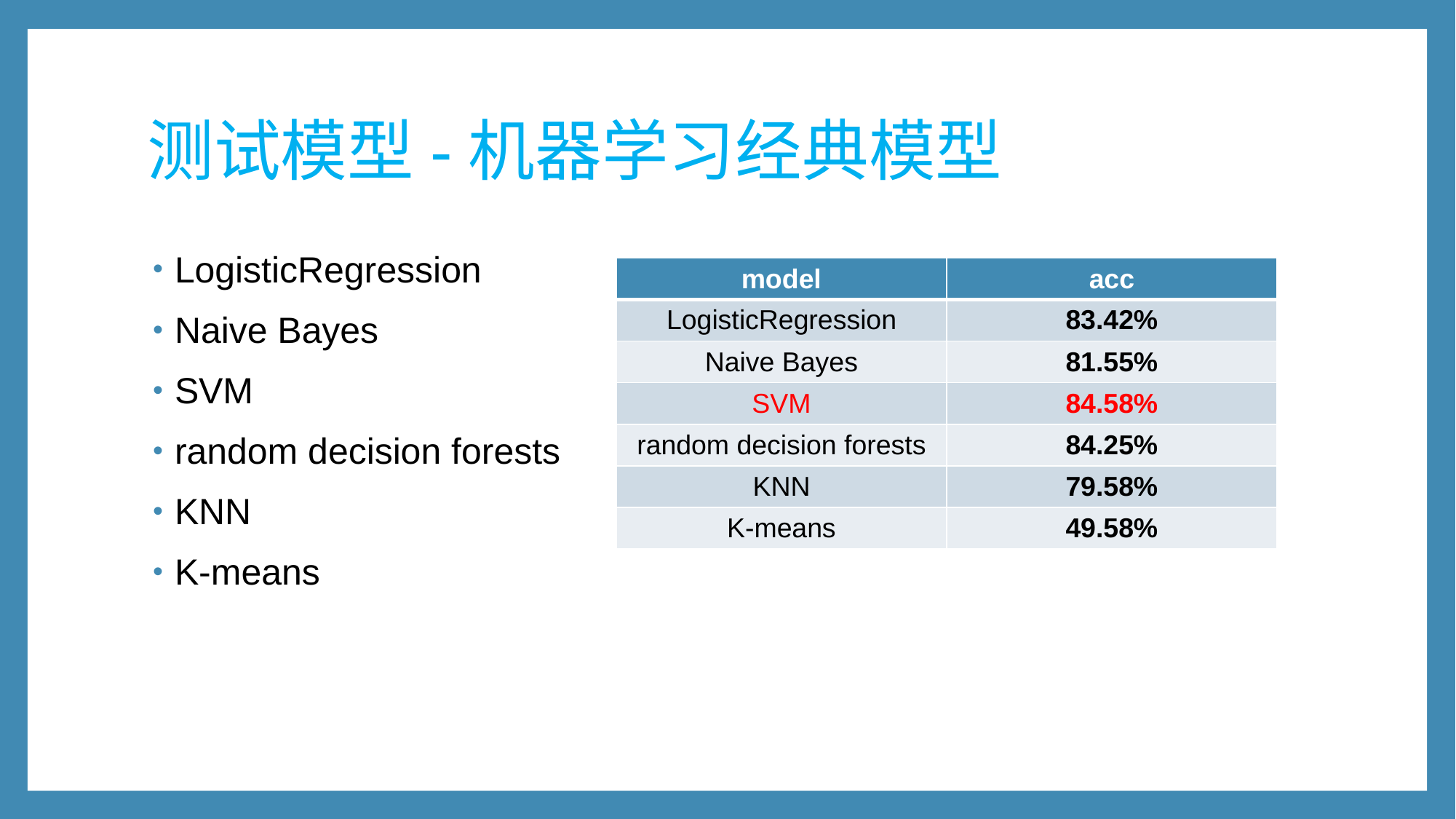

# 测试模型-机器学习经典模型
LogisticRegression
Naive Bayes
SVM
random decision forests
KNN
K-means
| model | acc |
| --- | --- |
| LogisticRegression | 83.42% |
| Naive Bayes | 81.55% |
| SVM | 84.58% |
| random decision forests | 84.25% |
| KNN | 79.58% |
| K-means | 49.58% |